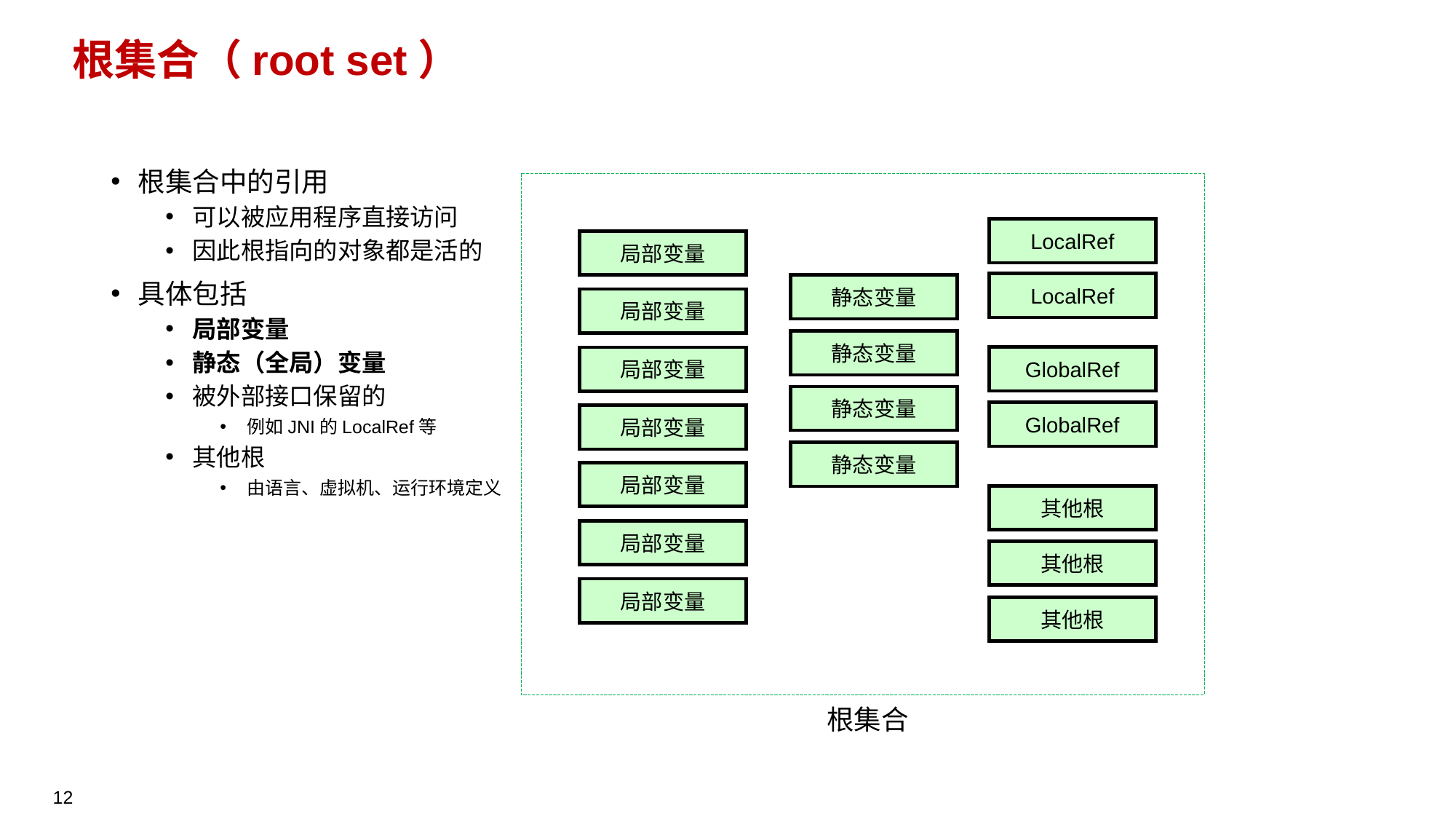

# 根集合（root set）
根集合中的引用
可以被应用程序直接访问
因此根指向的对象都是活的
具体包括
局部变量
静态（全局）变量
被外部接口保留的
例如JNI的LocalRef等
其他根
由语言、虚拟机、运行环境定义

LocalRef
局部变量
LocalRef
静态变量
局部变量
静态变量
GlobalRef
局部变量
静态变量
GlobalRef
局部变量
静态变量
局部变量
其他根
局部变量
其他根
局部变量
其他根
根集合